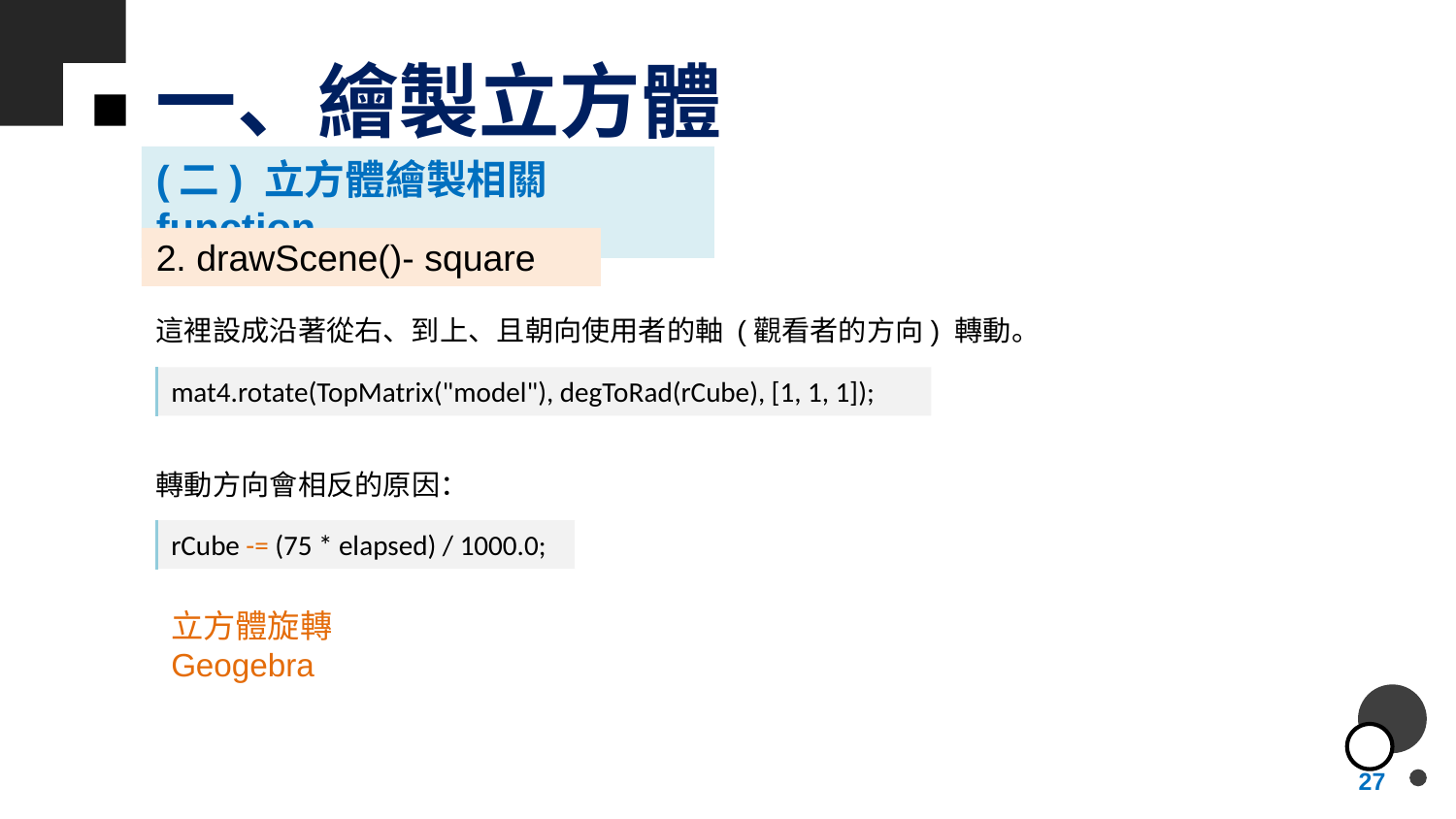

# 一、繪製立方體
(二) 立方體繪製相關function
2. drawScene()- square
這裡設成沿著從右、到上、且朝向使用者的軸 (觀看者的方向) 轉動。
mat4.rotate(TopMatrix("model"), degToRad(rCube), [1, 1, 1]);
轉動方向會相反的原因：
rCube -= (75 * elapsed) / 1000.0;
立方體旋轉Geogebra

27